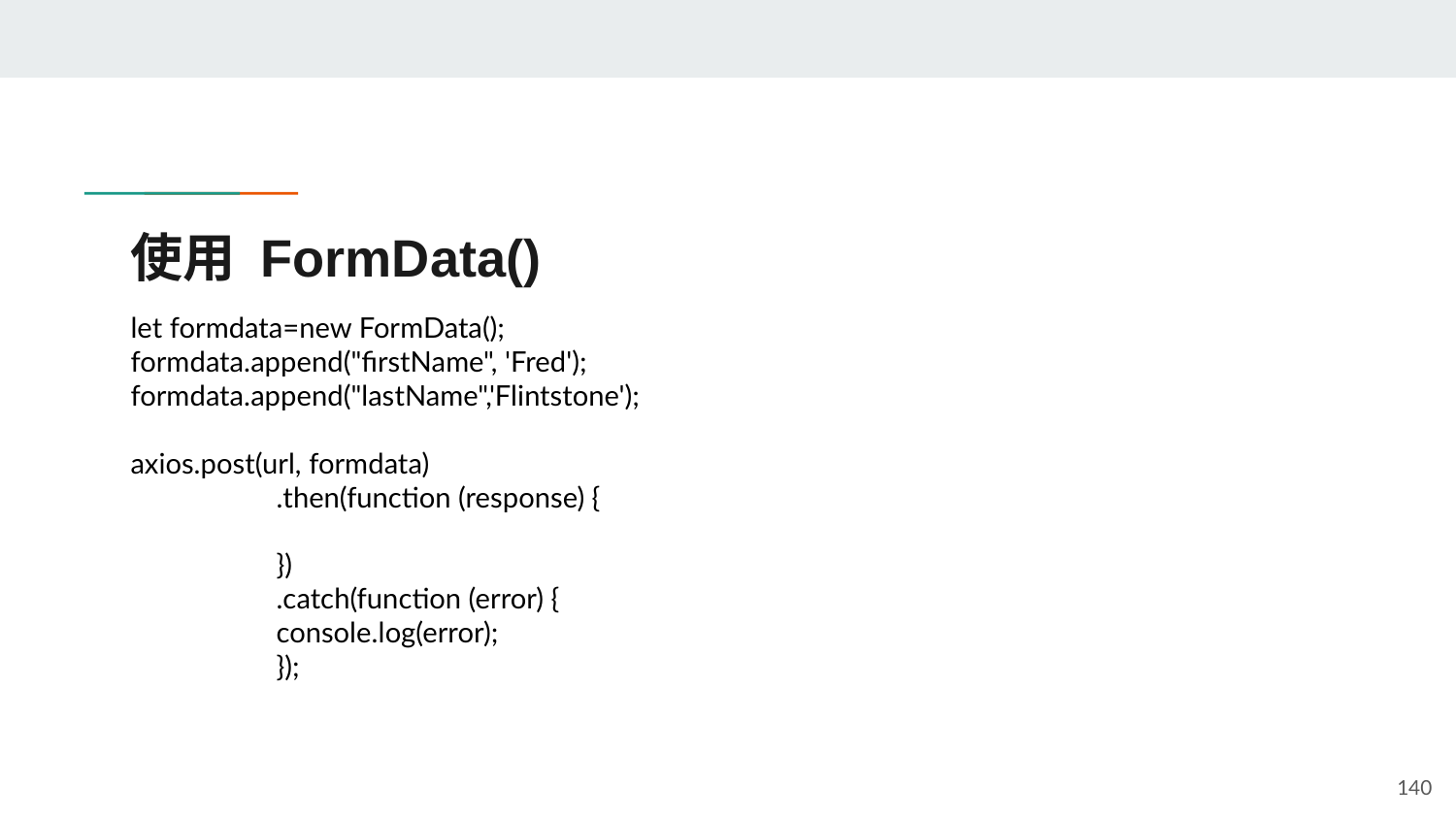

# 使用 FormData()
let formdata=new FormData();
formdata.append("firstName", 'Fred');
formdata.append("lastName",'Flintstone');

axios.post(url, formdata)
	.then(function (response) {

	})
	.catch(function (error) {
    	console.log(error);
	});
140